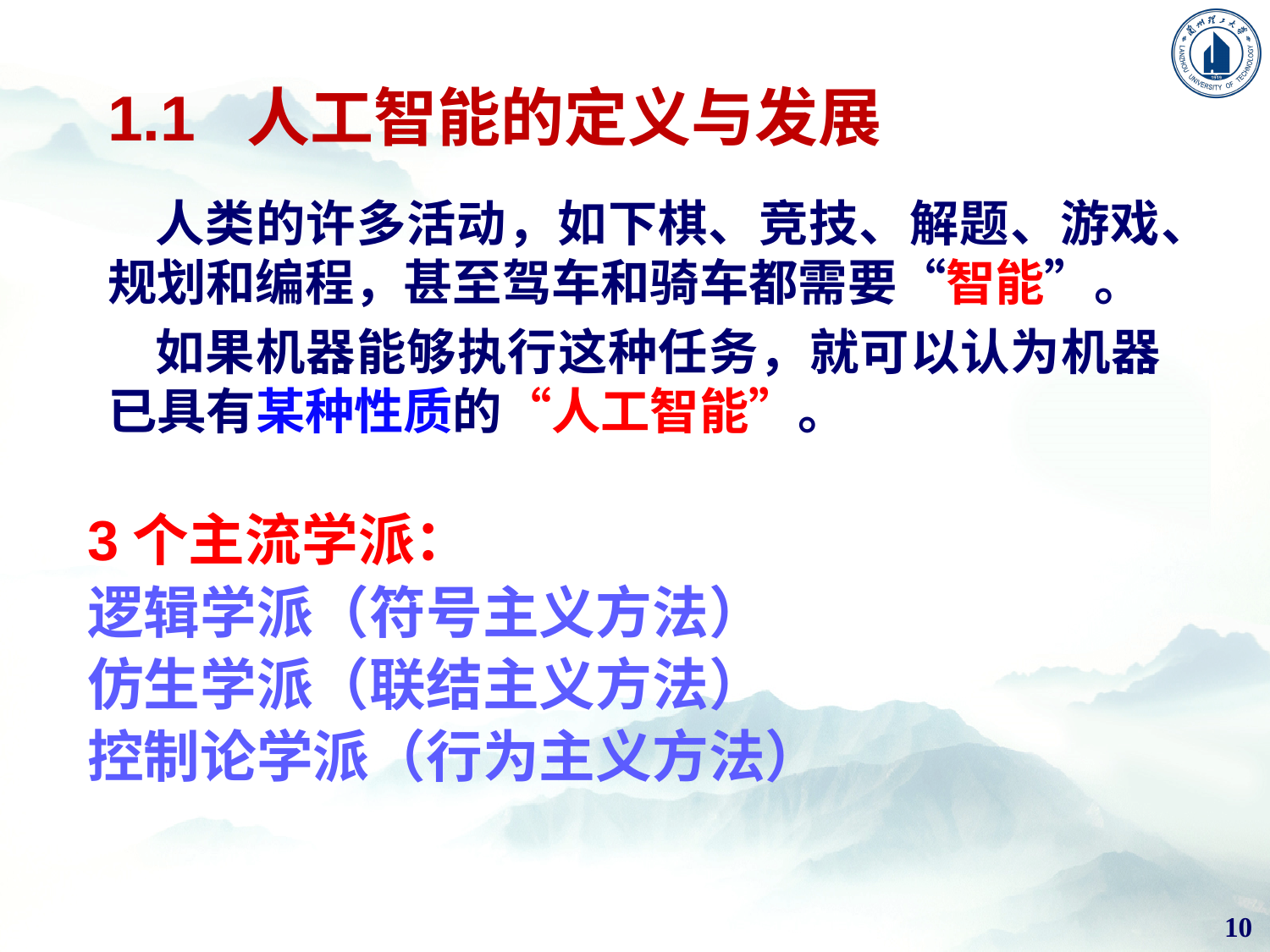

# 1.1  人工智能的定义与发展
人类的许多活动，如下棋、竞技、解题、游戏、规划和编程，甚至驾车和骑车都需要“智能”。
如果机器能够执行这种任务，就可以认为机器已具有某种性质的“人工智能”。
3个主流学派：
逻辑学派（符号主义方法）
仿生学派（联结主义方法）
控制论学派（行为主义方法）

10